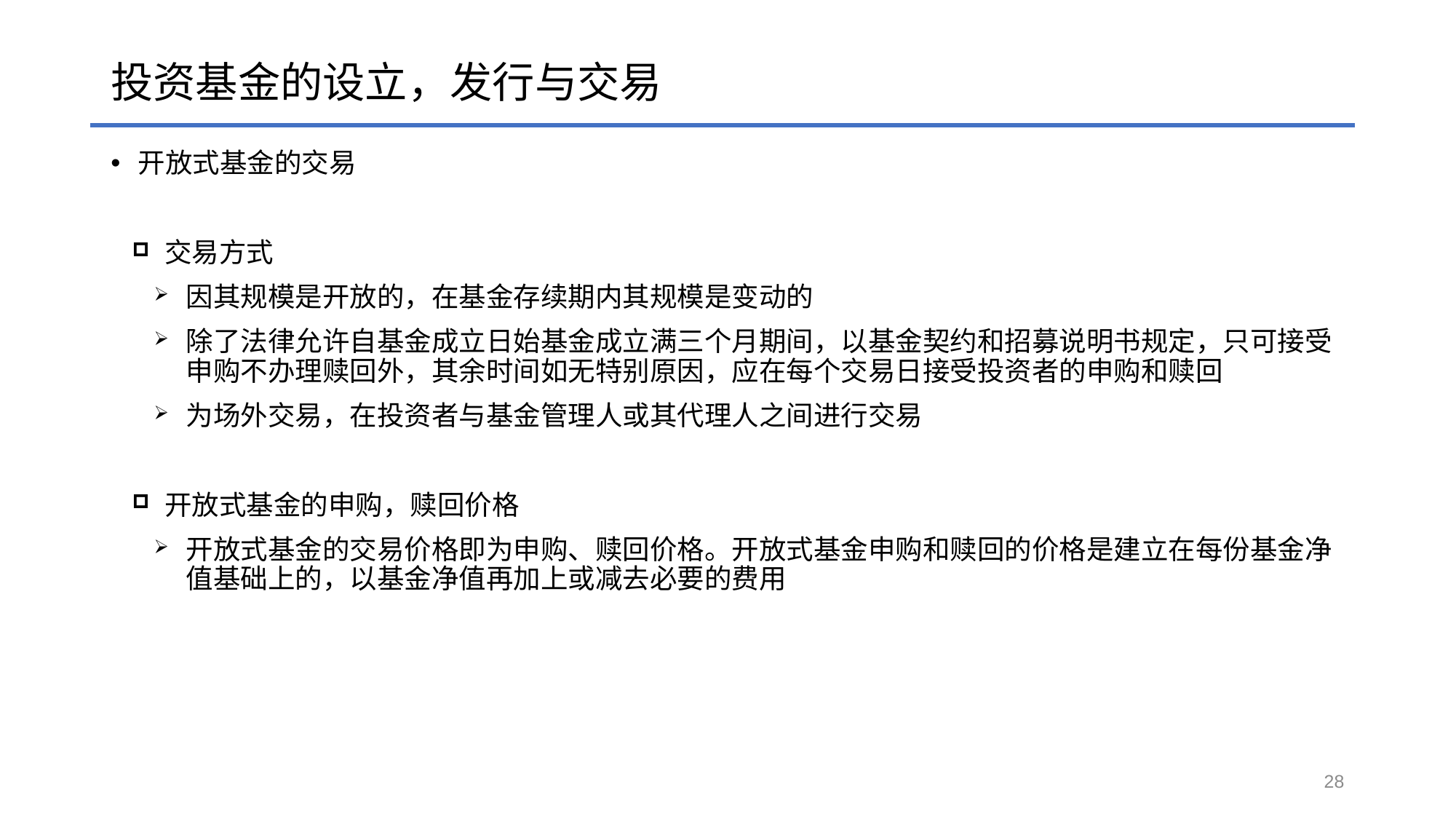

# 投资基金的设立，发行与交易
开放式基金的交易

交易方式
因其规模是开放的，在基金存续期内其规模是变动的
除了法律允许自基金成立日始基金成立满三个月期间，以基金契约和招募说明书规定，只可接受申购不办理赎回外，其余时间如无特别原因，应在每个交易日接受投资者的申购和赎回
为场外交易，在投资者与基金管理人或其代理人之间进行交易

开放式基金的申购，赎回价格
开放式基金的交易价格即为申购、赎回价格。开放式基金申购和赎回的价格是建立在每份基金净值基础上的，以基金净值再加上或减去必要的费用
28